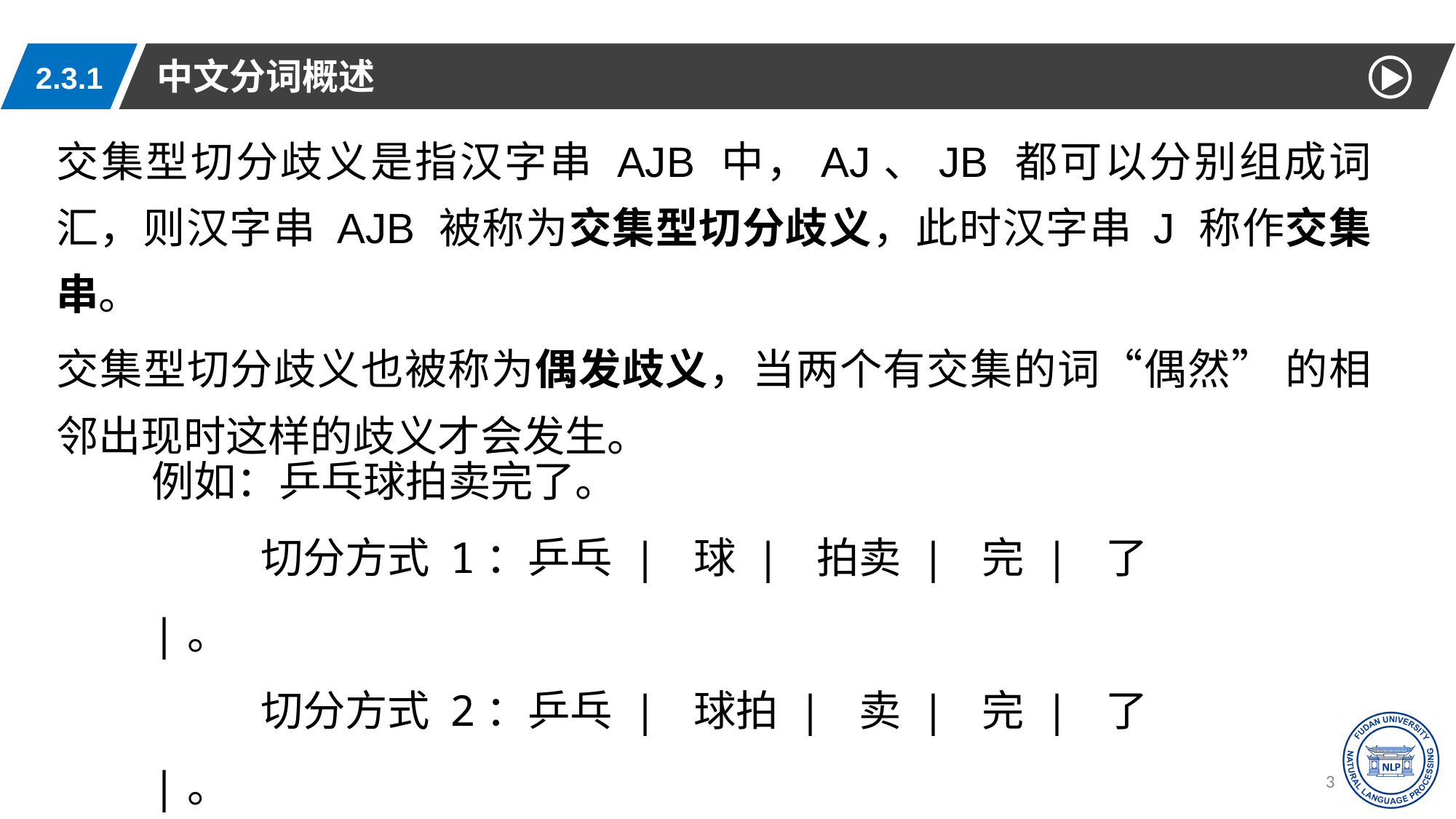

中文分词概述
2.3.1

交集型切分歧义是指汉字串 AJB 中，AJ、JB 都可以分别组成词汇，则汉字串 AJB 被称为交集型切分歧义，此时汉字串 J 称作交集串。
交集型切分歧义也被称为偶发歧义，当两个有交集的词“偶然” 的相邻出现时这样的歧义才会发生。
例如：乒乓球拍卖完了。
	切分方式 1：乒乓 | 球 | 拍卖 | 完 | 了 |。
	切分方式 2：乒乓 | 球拍 | 卖 | 完 | 了 |。
37